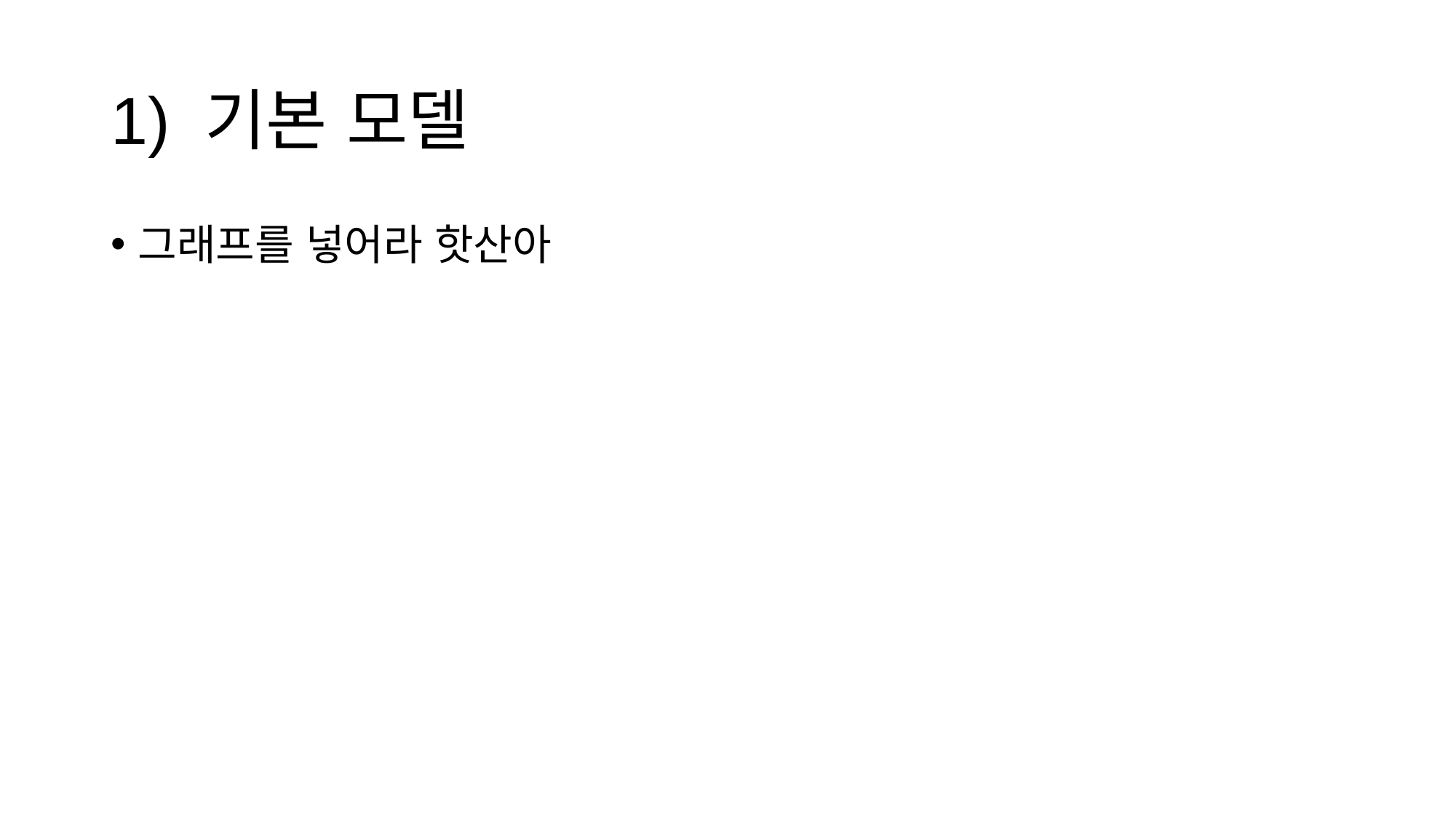

# 1) 기본 모델
그래프를 넣어라 핫산아